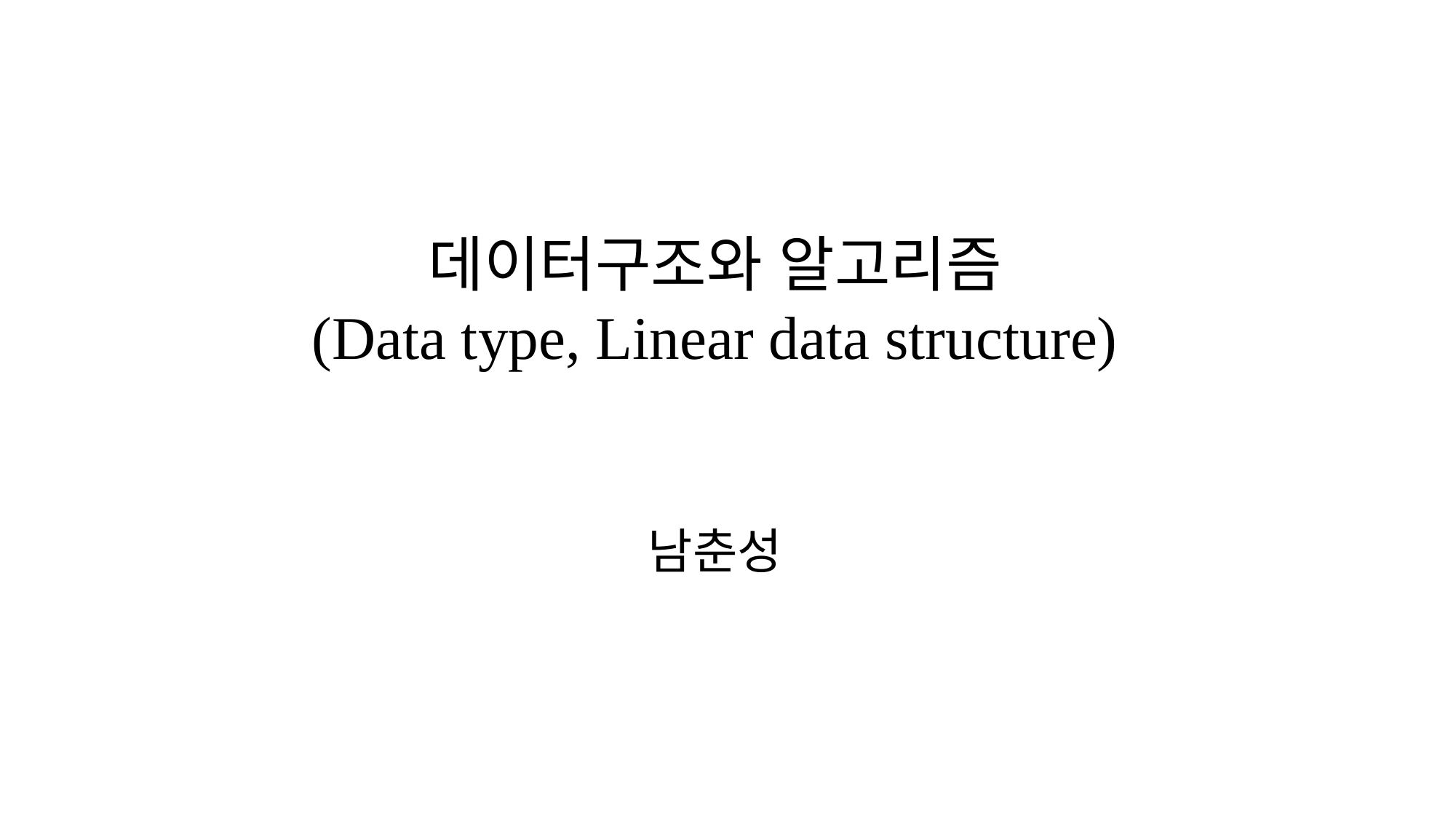

데이터구조와 알고리즘
(Data type, Linear data structure)

남춘성